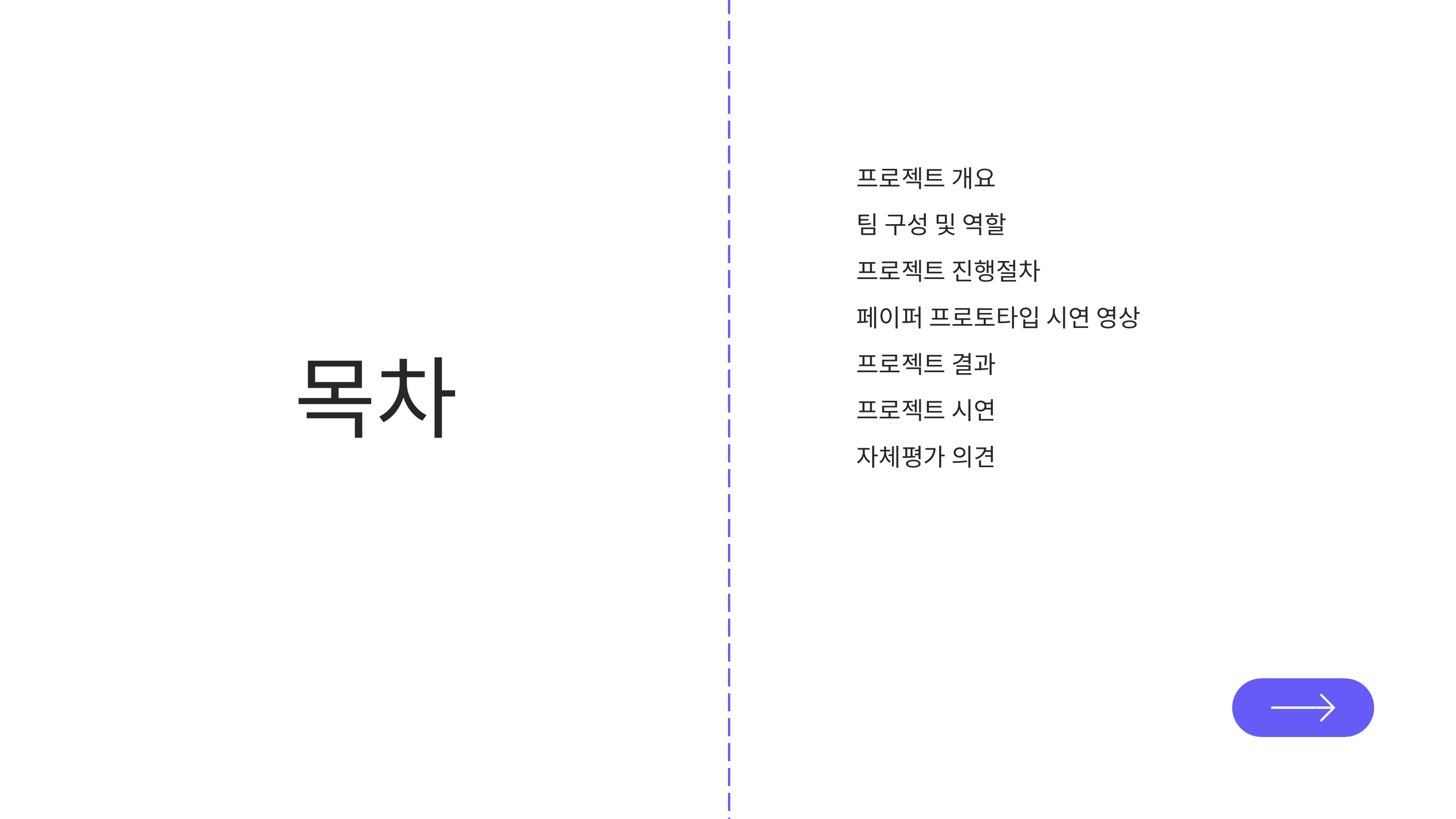

프로젝트 개요
팀 구성 및 역할
프로젝트 진행절차
페이퍼 프로토타입 시연 영상
목차
프로젝트 결과
프로젝트 시연

자체평가 의견